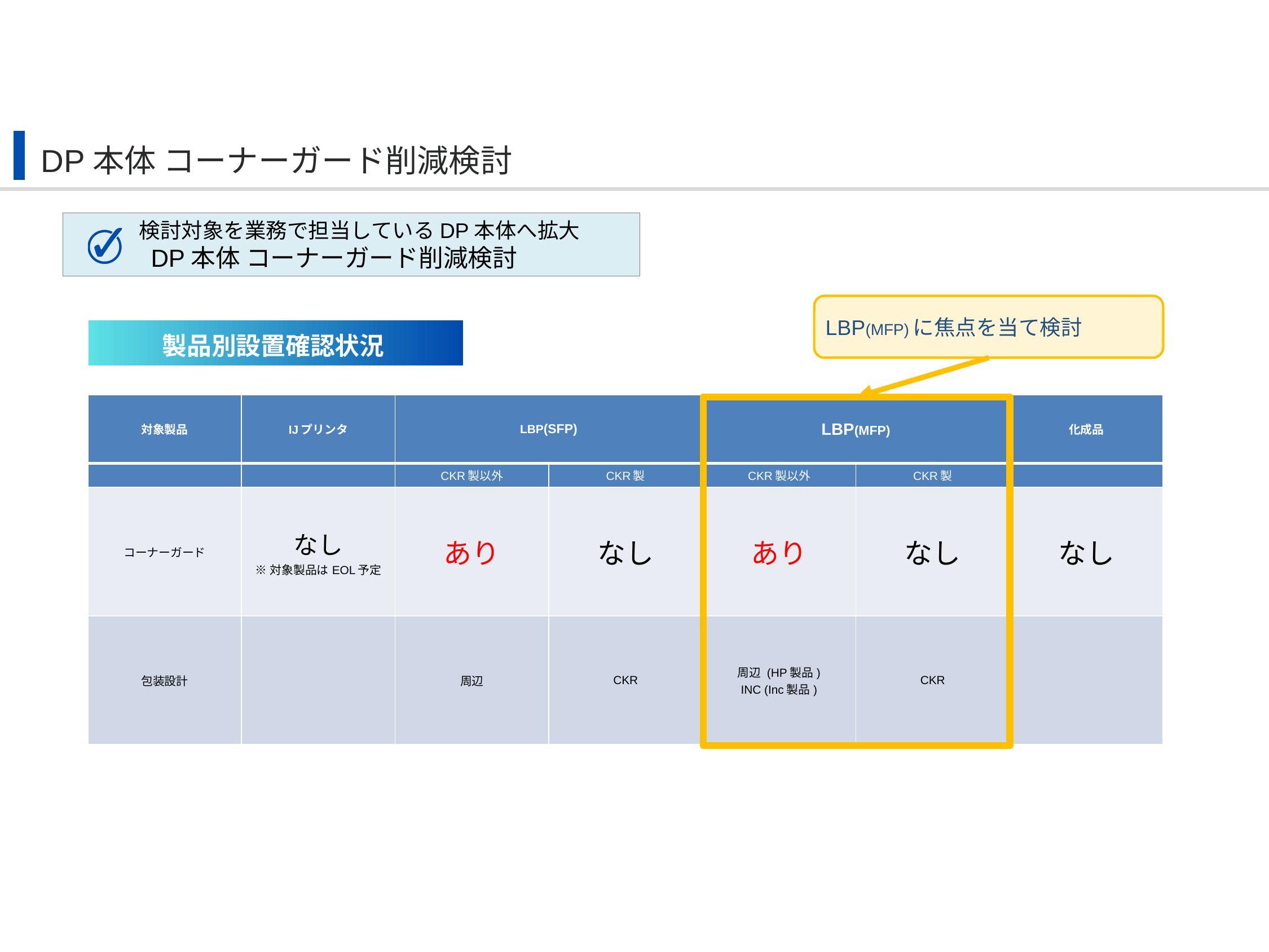

DP本体 コーナーガード削減検討

　　 　検討対象を業務で担当しているDP本体へ拡大
　　　DP本体 コーナーガード削減検討

LBP(MFP)に焦点を当て検討

製品別設置確認状況
| 対象製品 | IJプリンタ | LBP(SFP) |  | LBP(MFP) |  | 化成品 |
| --- | --- | --- | --- | --- | --- | --- |
|  |  | CKR製以外 | CKR製 | CKR製以外 | CKR製 |  |
| コーナーガード | なし ※対象製品はEOL予定 | あり | なし | あり | なし | なし |
| 包装設計 |  | 周辺 | CKR | 周辺 (HP製品) INC (Inc製品) | CKR |  |